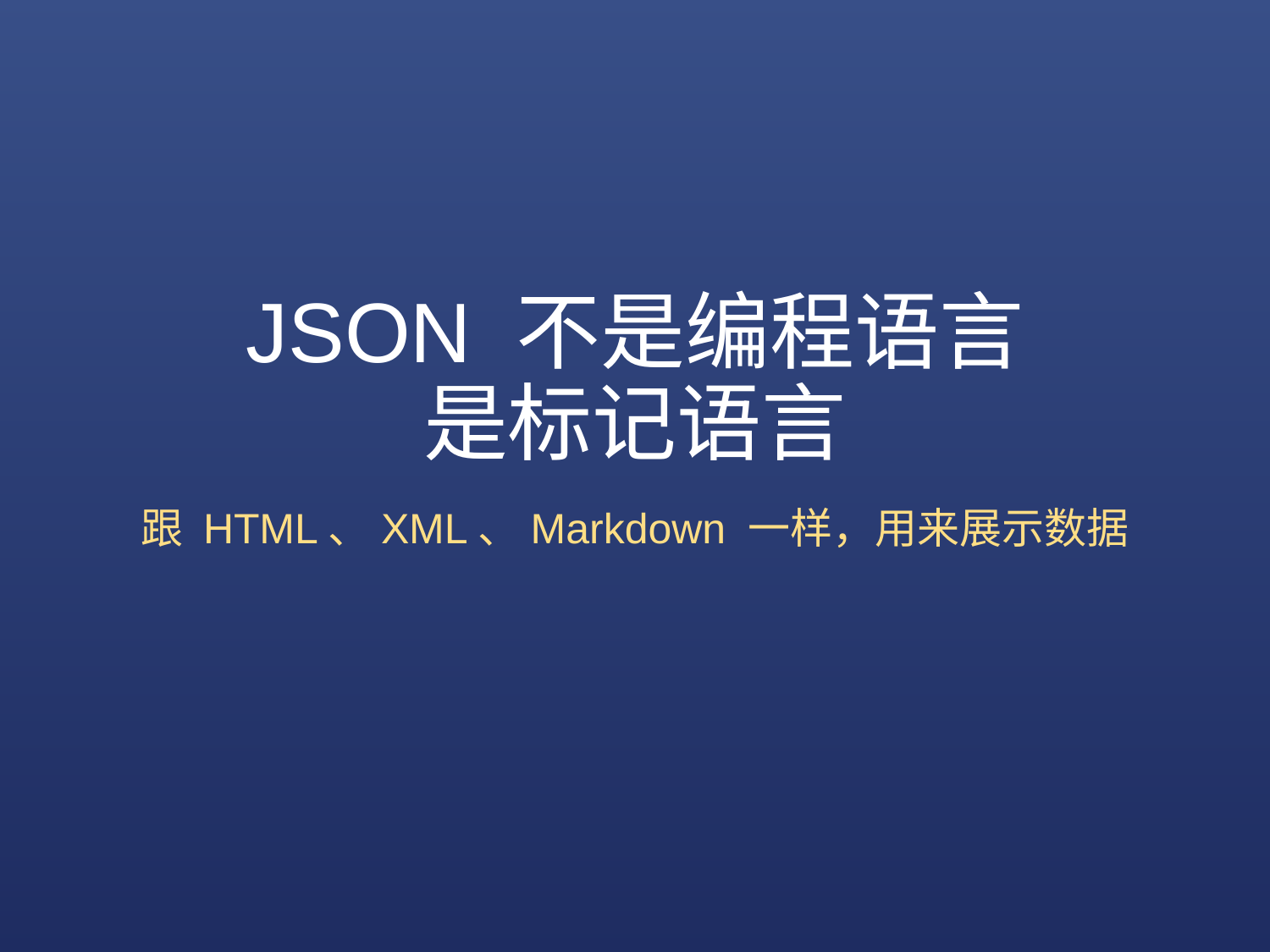

# JSON 不是编程语言 是标记语言
跟 HTML、XML、Markdown 一样，用来展示数据